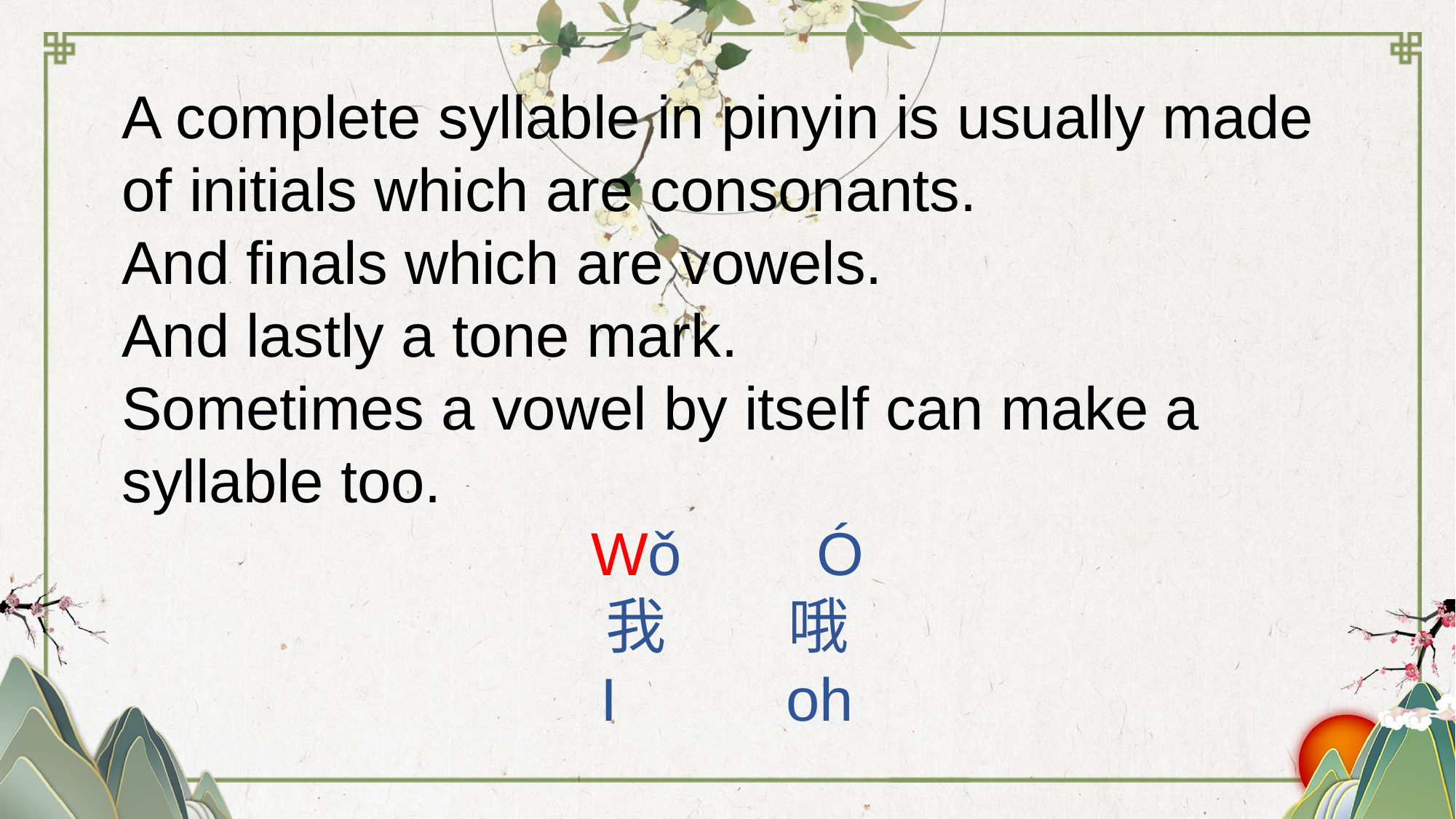

A complete syllable in pinyin is usually made of initials which are consonants.
And finals which are vowels.
And lastly a tone mark.
Sometimes a vowel by itself can make a syllable too.
Wǒ        Ó
我         哦
I          oh